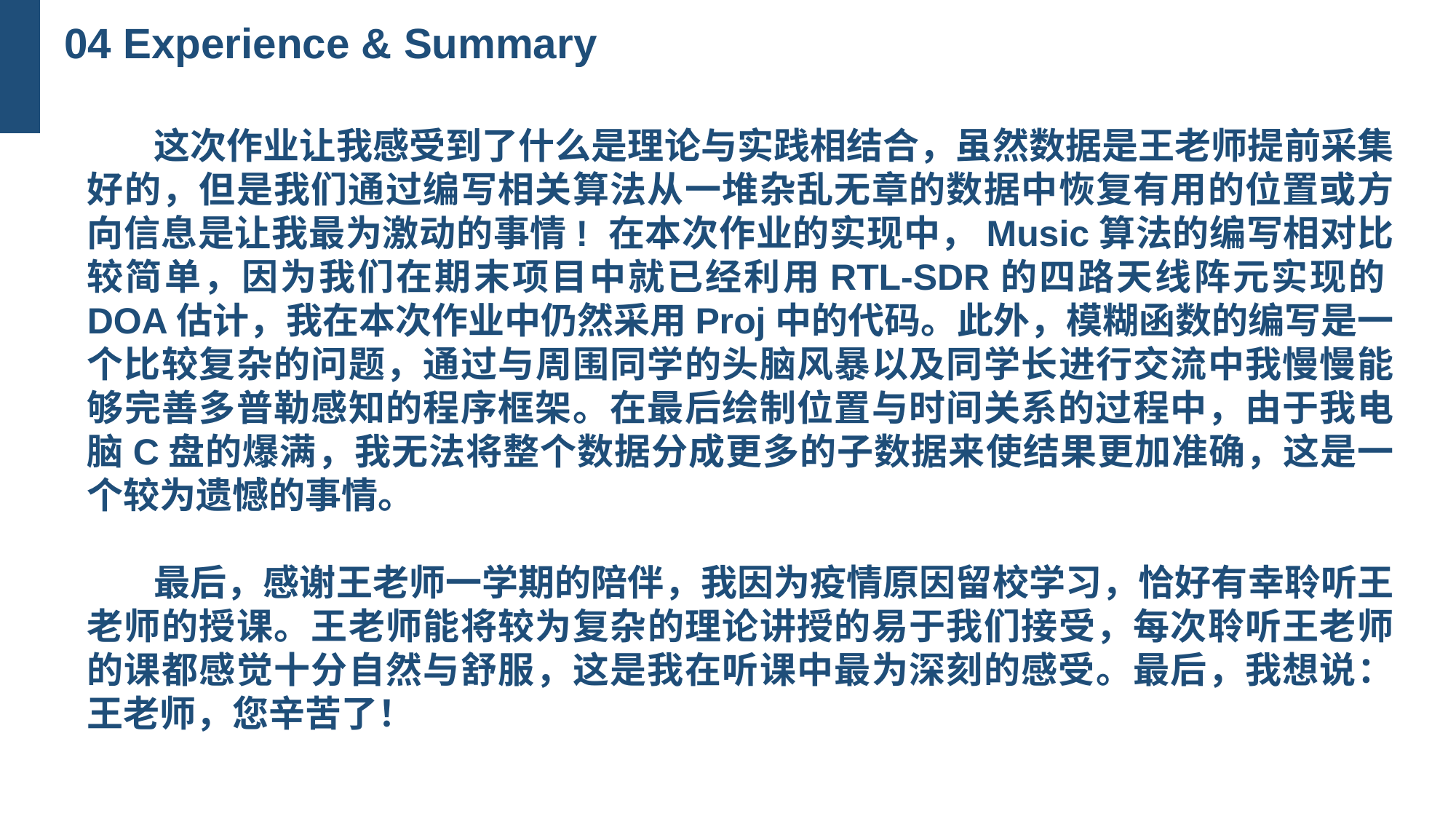

04 Experience & Summary
       这次作业让我感受到了什么是理论与实践相结合，虽然数据是王老师提前采集好的，但是我们通过编写相关算法从一堆杂乱无章的数据中恢复有用的位置或方向信息是让我最为激动的事情! 在本次作业的实现中，Music算法的编写相对比较简单，因为我们在期末项目中就已经利用RTL-SDR的四路天线阵元实现的DOA估计，我在本次作业中仍然采用Proj中的代码。此外，模糊函数的编写是一个比较复杂的问题，通过与周围同学的头脑风暴以及同学长进行交流中我慢慢能够完善多普勒感知的程序框架。在最后绘制位置与时间关系的过程中，由于我电脑C盘的爆满，我无法将整个数据分成更多的子数据来使结果更加准确，这是一个较为遗憾的事情。

       最后，感谢王老师一学期的陪伴，我因为疫情原因留校学习，恰好有幸聆听王老师的授课。王老师能将较为复杂的理论讲授的易于我们接受，每次聆听王老师的课都感觉十分自然与舒服，这是我在听课中最为深刻的感受。最后，我想说：王老师，您辛苦了！